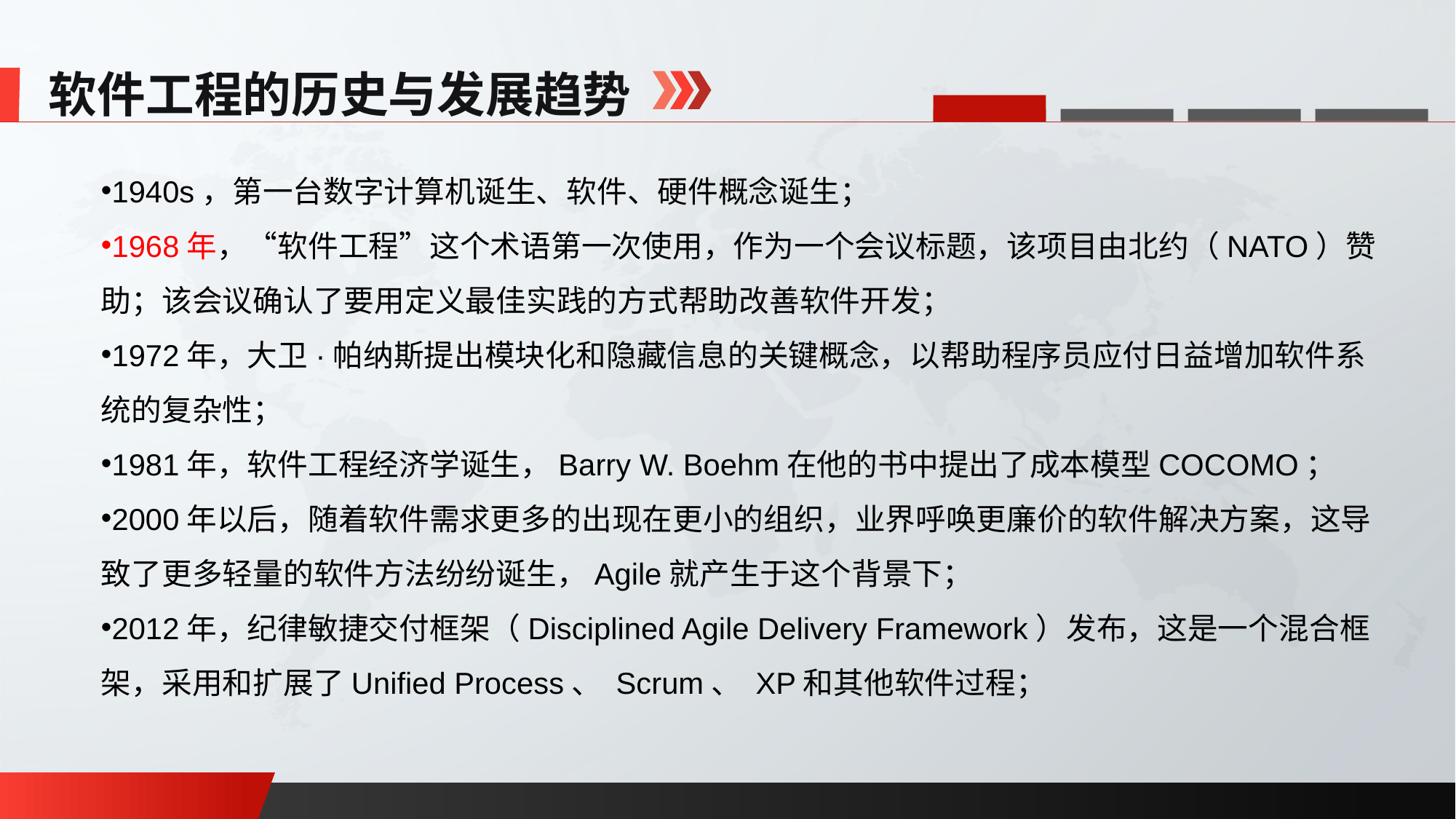

软件工程的历史与发展趋势

1940s，第一台数字计算机诞生、软件、硬件概念诞生；
1968年，“软件工程”这个术语第一次使用，作为一个会议标题，该项目由北约（NATO）赞助；该会议确认了要用定义最佳实践的方式帮助改善软件开发；
1972年，大卫·帕纳斯提出模块化和隐藏信息的关键概念，以帮助程序员应付日益增加软件系统的复杂性；
1981年，软件工程经济学诞生，Barry W. Boehm在他的书中提出了成本模型COCOMO；
2000年以后，随着软件需求更多的出现在更小的组织，业界呼唤更廉价的软件解决方案，这导致了更多轻量的软件方法纷纷诞生，Agile就产生于这个背景下；
2012年，纪律敏捷交付框架（Disciplined Agile Delivery Framework）发布，这是一个混合框架，采用和扩展了Unified Process、 Scrum、 XP和其他软件过程；